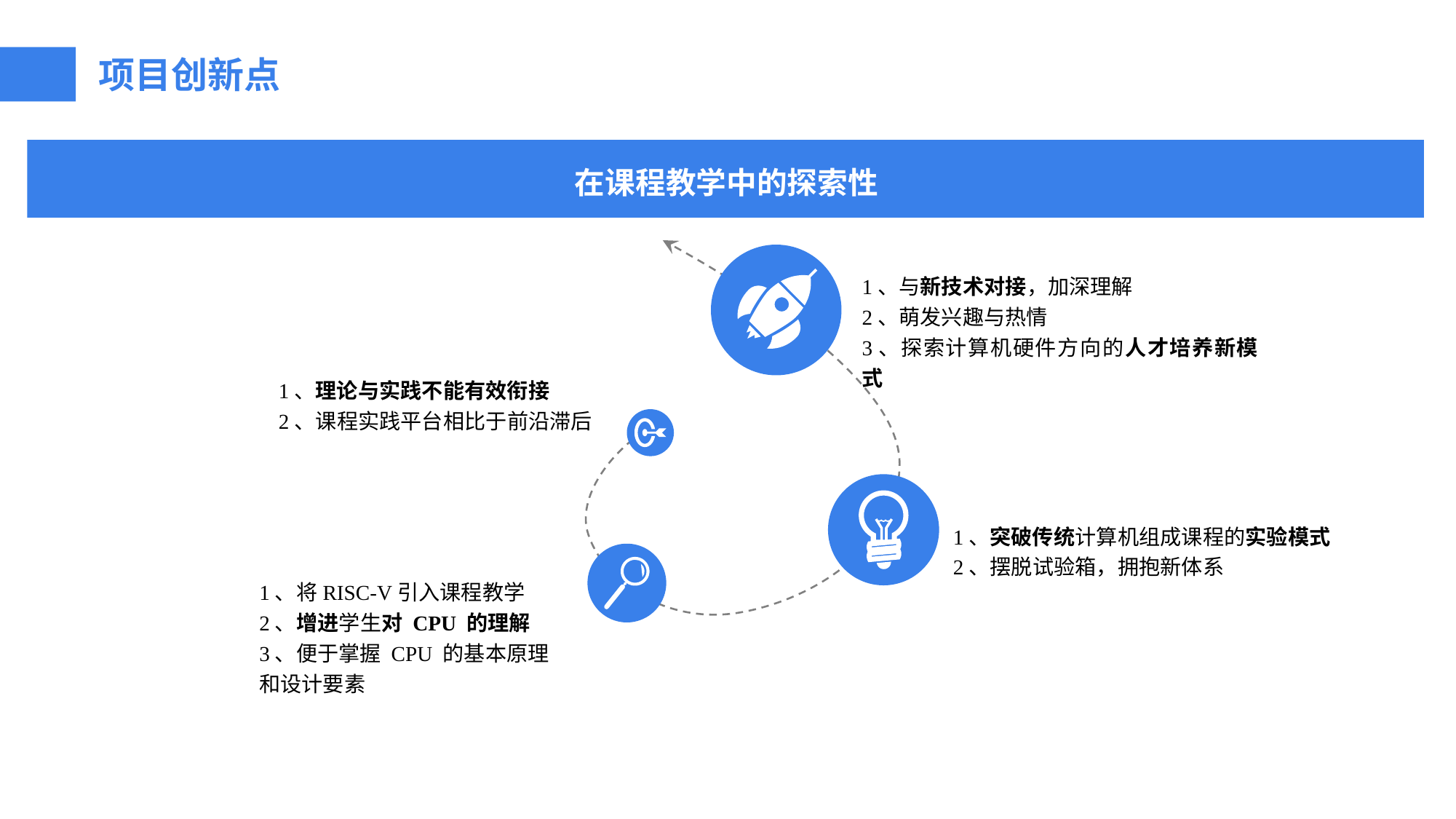

项目创新点

在课程教学中的探索性

1、与新技术对接，加深理解
2、萌发兴趣与热情
3、探索计算机硬件方向的人才培养新模式

1、理论与实践不能有效衔接
2、课程实践平台相比于前沿滞后

1、突破传统计算机组成课程的实验模式
2、摆脱试验箱，拥抱新体系

1、将RISC-V引入课程教学
2、增进学生对 CPU 的理解
3、便于掌握 CPU 的基本原理和设计要素